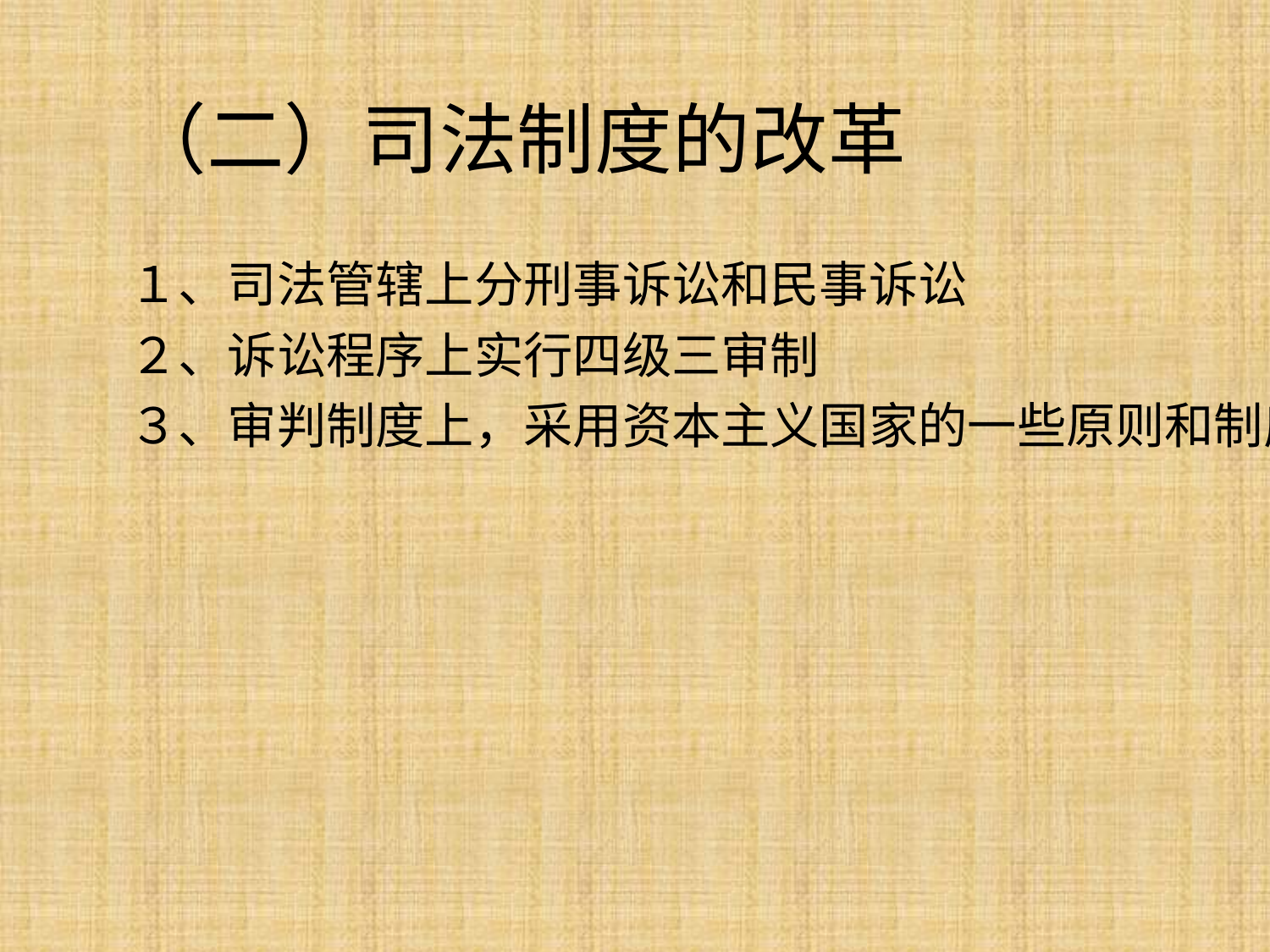

# （二）司法制度的改革
１、司法管辖上分刑事诉讼和民事诉讼
２、诉讼程序上实行四级三审制
３、审判制度上，采用资本主义国家的一些原则和制度。